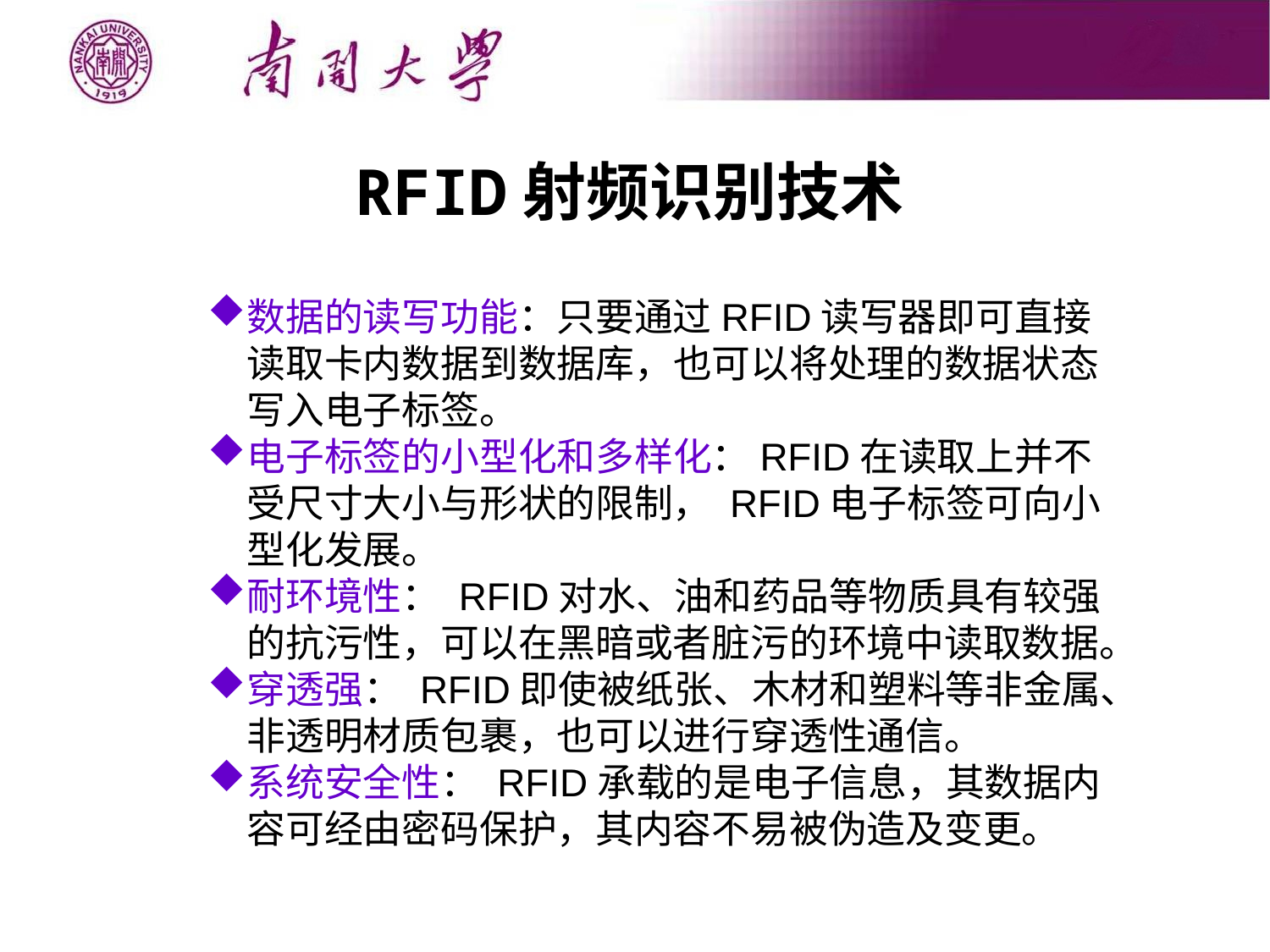

RFID射频识别技术
数据的读写功能：只要通过RFID读写器即可直接读取卡内数据到数据库，也可以将处理的数据状态写入电子标签。
电子标签的小型化和多样化：RFID在读取上并不受尺寸大小与形状的限制， RFID电子标签可向小型化发展。
耐环境性： RFID对水、油和药品等物质具有较强的抗污性，可以在黑暗或者脏污的环境中读取数据。
穿透强： RFID即使被纸张、木材和塑料等非金属、非透明材质包裹，也可以进行穿透性通信。
系统安全性： RFID承载的是电子信息，其数据内容可经由密码保护，其内容不易被伪造及变更。